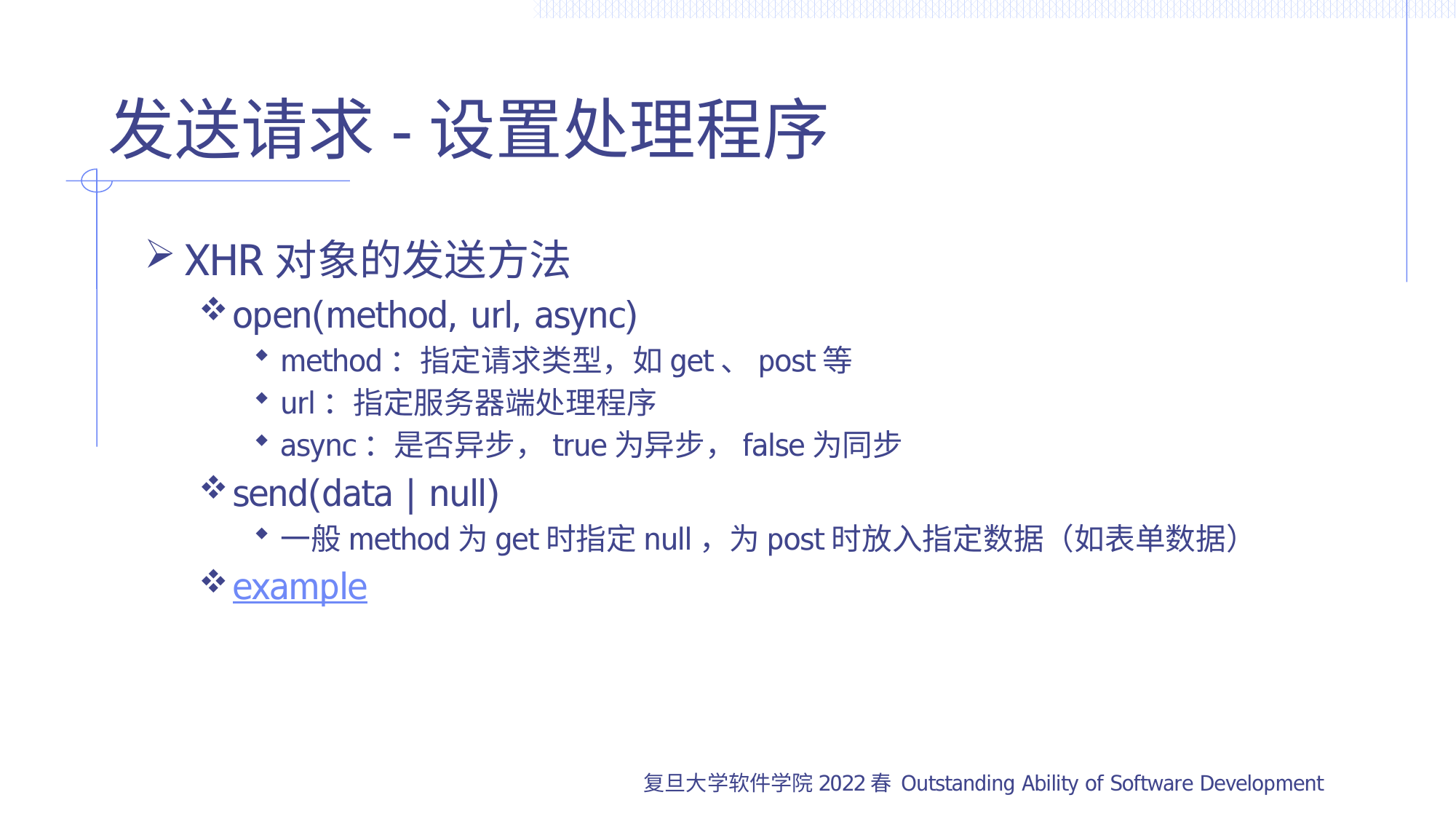

# 发送请求-设置处理程序
XHR对象的发送方法
open(method, url, async)
method：指定请求类型，如get、post等
url：指定服务器端处理程序
async：是否异步，true为异步，false为同步
send(data | null)
一般method为get时指定null，为post时放入指定数据（如表单数据）
example